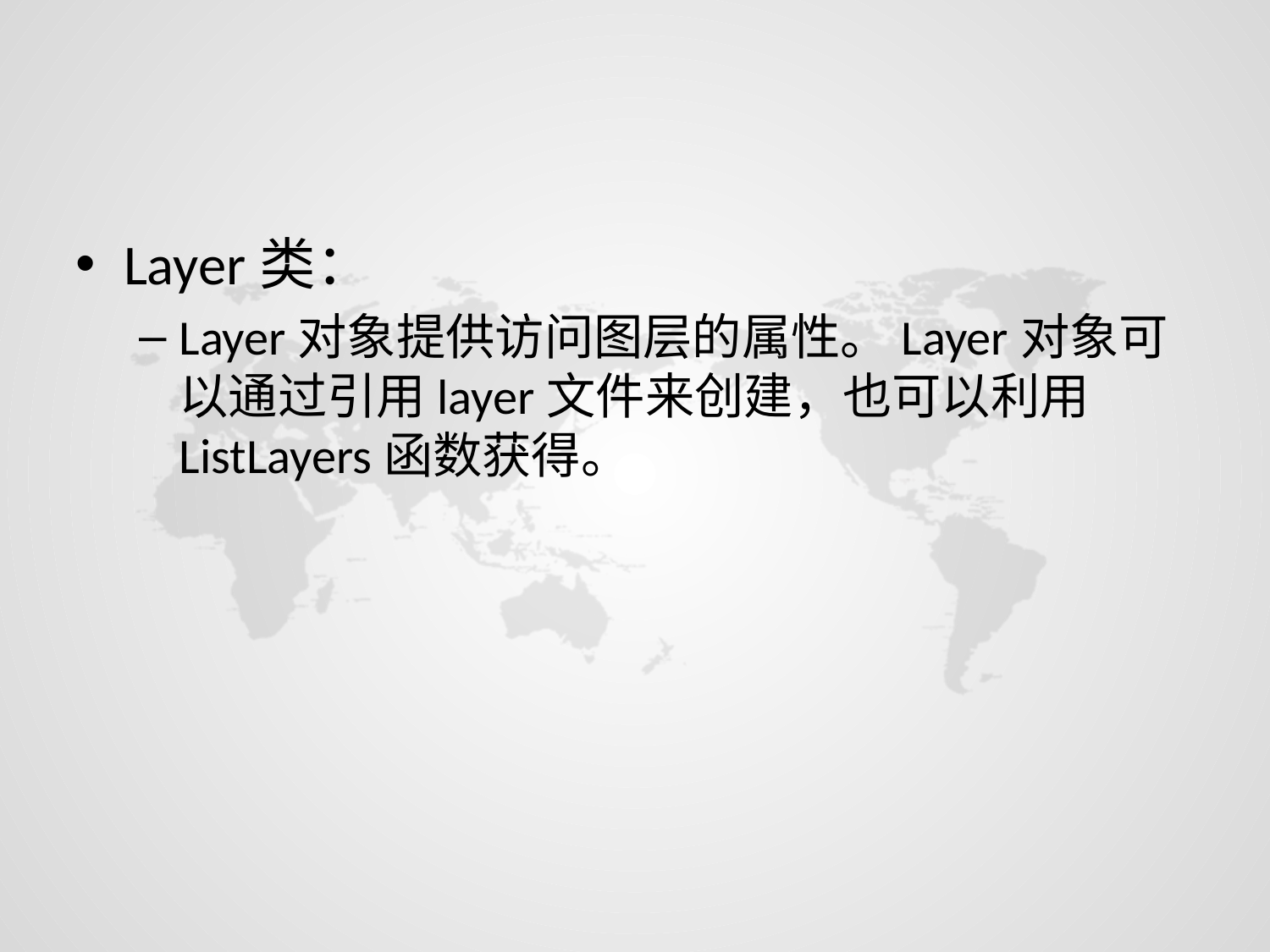

#
Layer类：
Layer对象提供访问图层的属性。Layer对象可以通过引用layer文件来创建，也可以利用ListLayers函数获得。